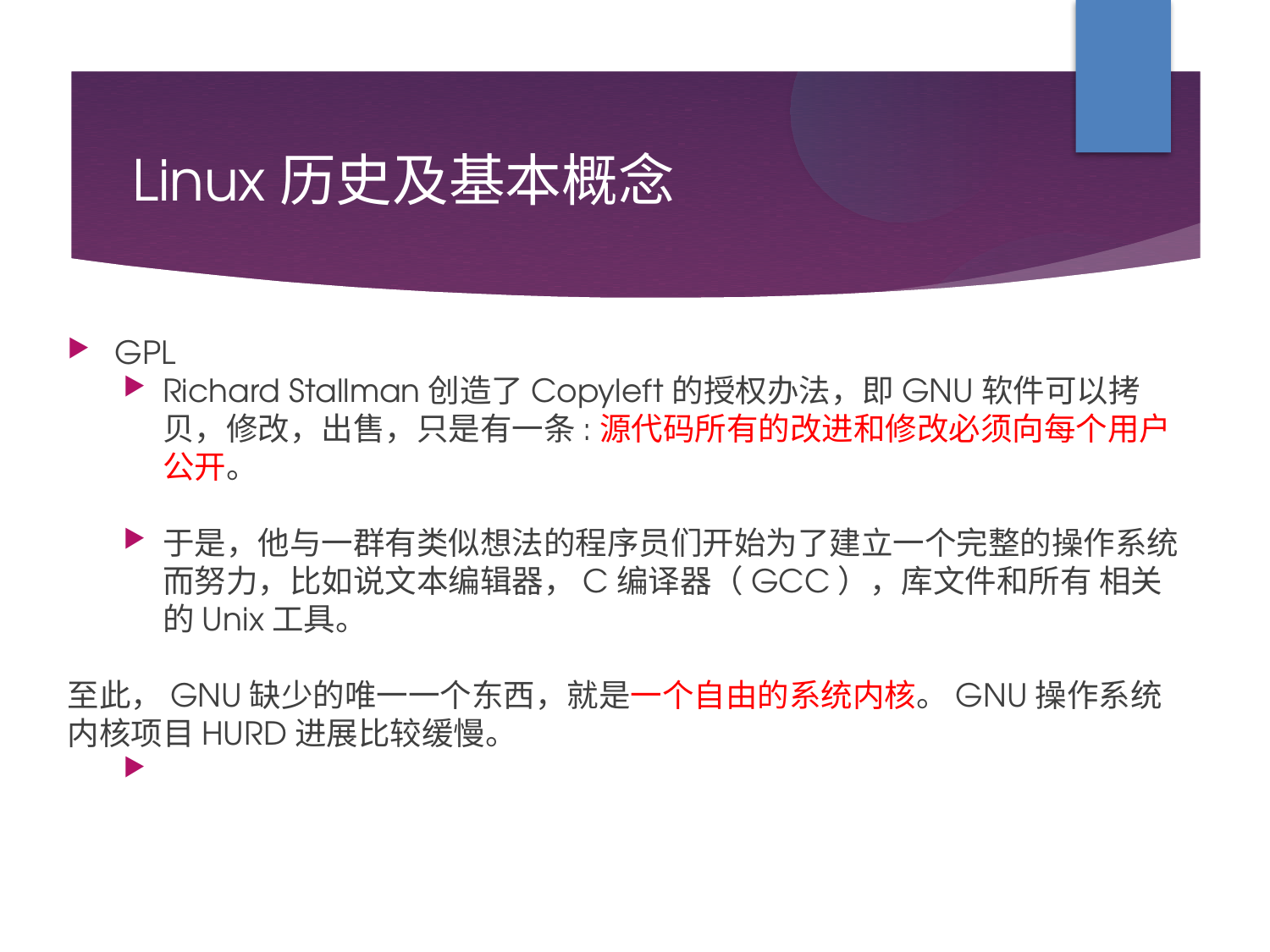

Linux历史及基本概念
GPL
Richard Stallman创造了Copyleft的授权办法，即GNU软件可以拷贝，修改，出售，只是有一条:源代码所有的改进和修改必须向每个用户公开。

于是，他与一群有类似想法的程序员们开始为了建立一个完整的操作系统而努力，比如说文本编辑器，C编译器（GCC），库文件和所有 相关的Unix工具。

至此，GNU缺少的唯一一个东西，就是一个自由的系统内核。GNU操作系统内核项目HURD进展比较缓慢。